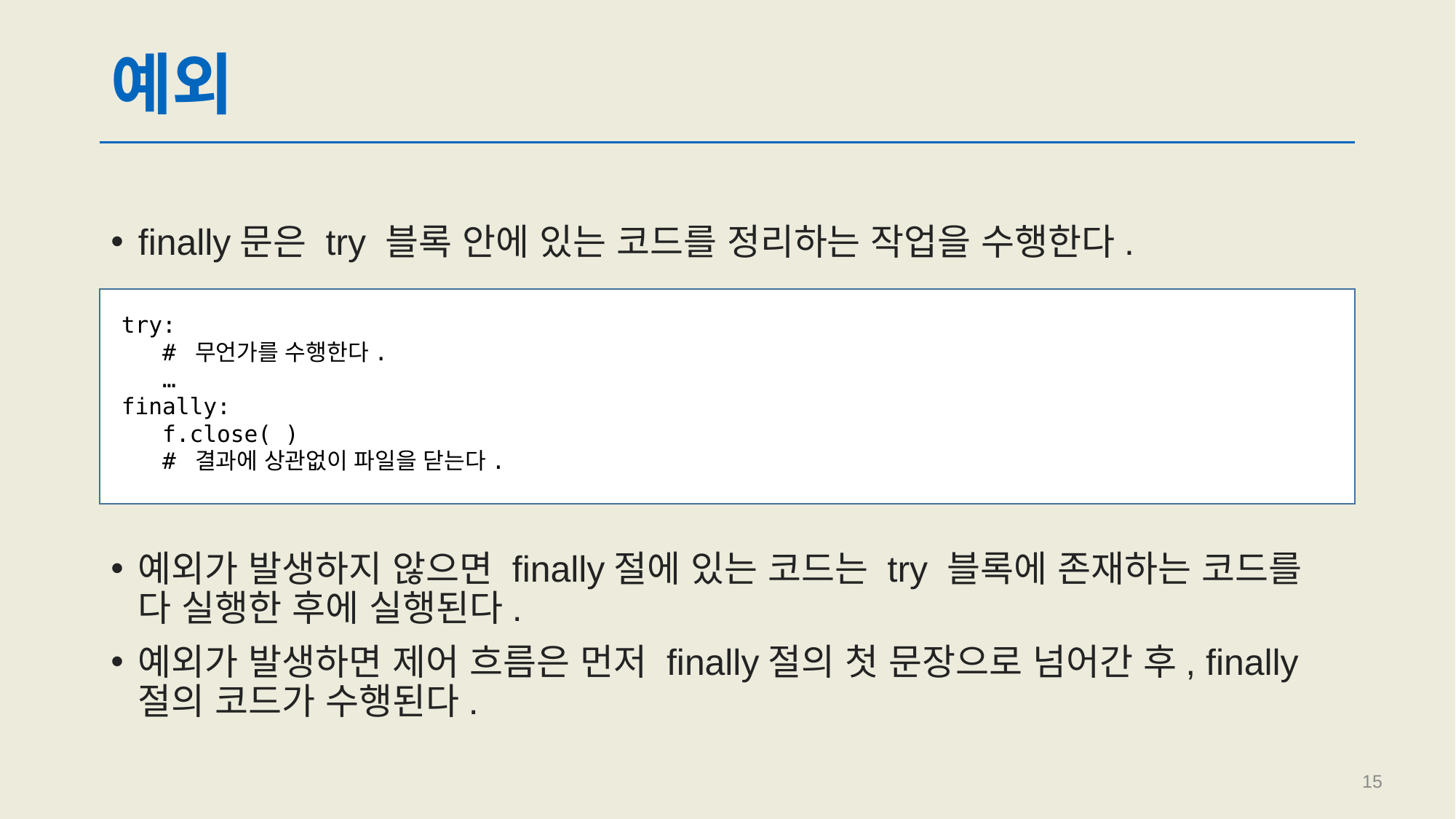

# 예외
finally문은 try 블록 안에 있는 코드를 정리하는 작업을 수행한다.

예외가 발생하지 않으면 finally절에 있는 코드는 try 블록에 존재하는 코드를 다 실행한 후에 실행된다.
예외가 발생하면 제어 흐름은 먼저 finally절의 첫 문장으로 넘어간 후, finally절의 코드가 수행된다.

try:
   # 무언가를 수행한다.
   …
finally:
   f.close( )
   # 결과에 상관없이 파일을 닫는다.
15